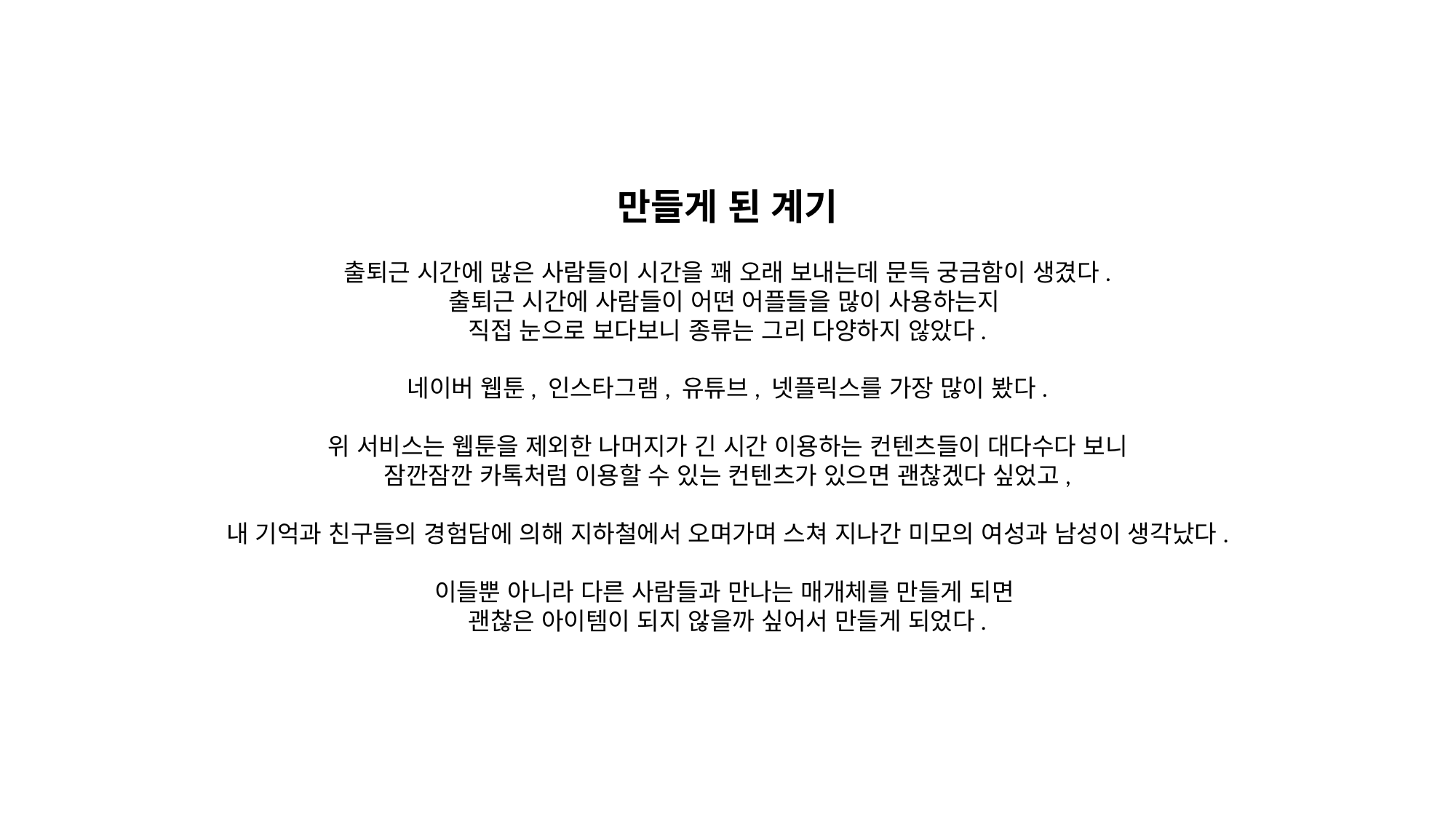

만들게 된 계기

출퇴근 시간에 많은 사람들이 시간을 꽤 오래 보내는데 문득 궁금함이 생겼다.
출퇴근 시간에 사람들이 어떤 어플들을 많이 사용하는지
직접 눈으로 보다보니 종류는 그리 다양하지 않았다.

네이버 웹툰, 인스타그램, 유튜브, 넷플릭스를 가장 많이 봤다.

위 서비스는 웹툰을 제외한 나머지가 긴 시간 이용하는 컨텐츠들이 대다수다 보니
잠깐잠깐 카톡처럼 이용할 수 있는 컨텐츠가 있으면 괜찮겠다 싶었고,

내 기억과 친구들의 경험담에 의해 지하철에서 오며가며 스쳐 지나간 미모의 여성과 남성이 생각났다.

이들뿐 아니라 다른 사람들과 만나는 매개체를 만들게 되면
괜찮은 아이템이 되지 않을까 싶어서 만들게 되었다.